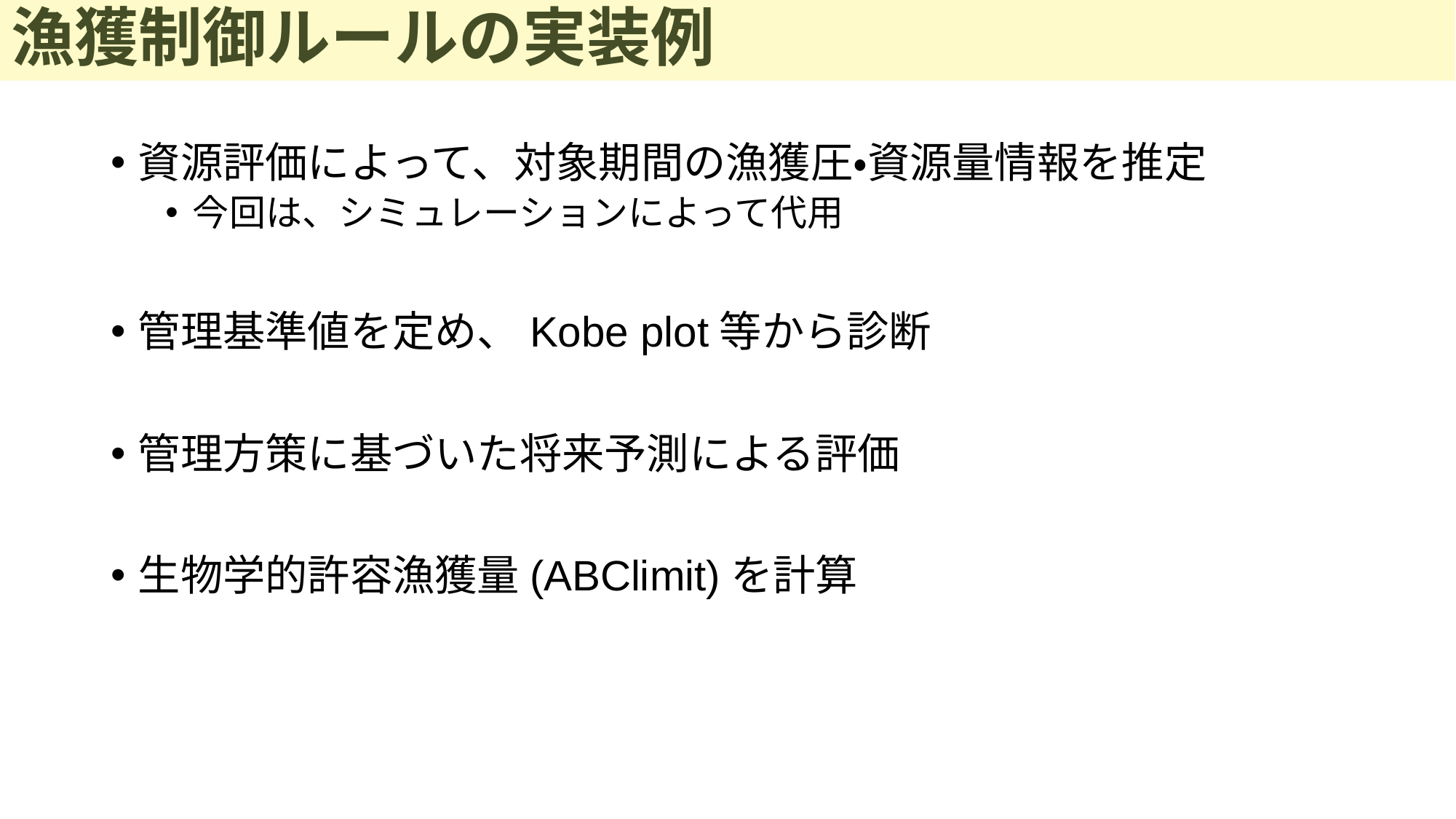

# 漁獲制御ルールの実装例
資源評価によって、対象期間の漁獲圧・資源量情報を推定
今回は、シミュレーションによって代用

管理基準値を定め、Kobe plot等から診断

管理方策に基づいた将来予測による評価

生物学的許容漁獲量(ABClimit)を計算